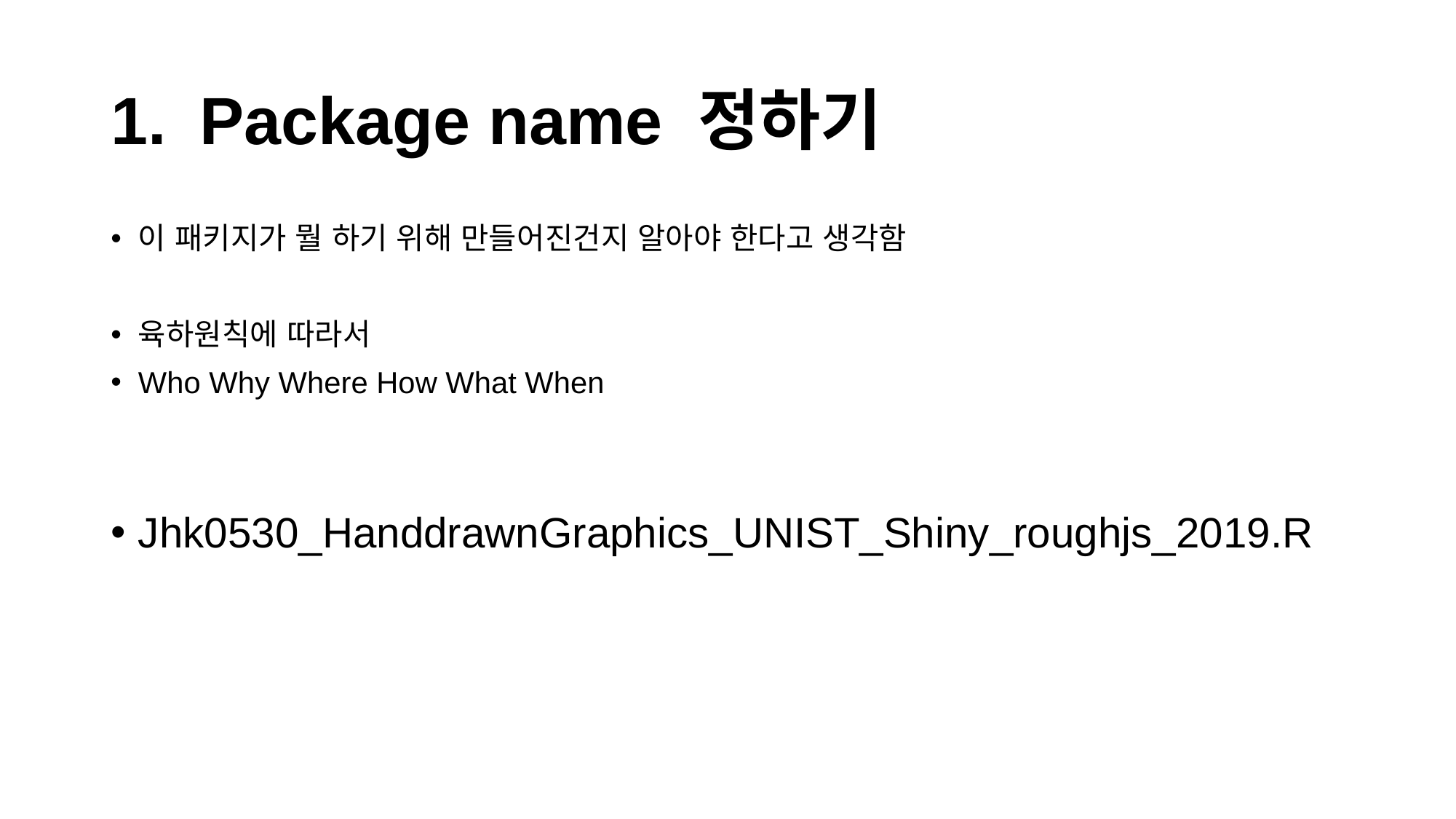

# Package name 정하기
이 패키지가 뭘 하기 위해 만들어진건지 알아야 한다고 생각함

육하원칙에 따라서
Who Why Where How What When

Jhk0530_HanddrawnGraphics_UNIST_Shiny_roughjs_2019.R